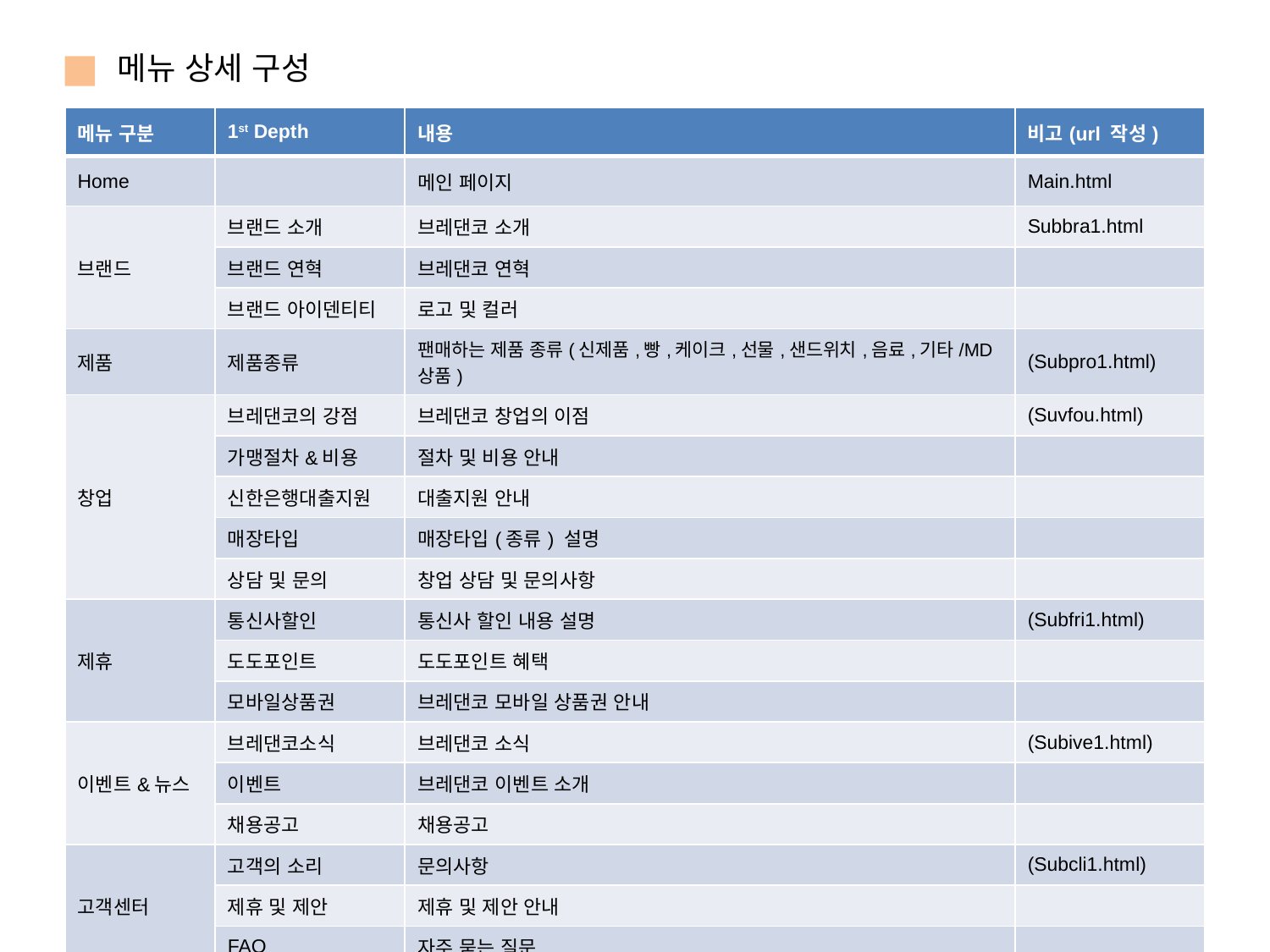

메뉴 상세 구성

| 메뉴 구분 | 1st Depth | 내용 | 비고(url 작성) |
| --- | --- | --- | --- |
| Home |  | 메인 페이지 | Main.html |
| 브랜드 | 브랜드 소개 | 브레댄코 소개 | Subbra1.html |
|  | 브랜드 연혁 | 브레댄코 연혁 |  |
|  | 브랜드 아이덴티티 | 로고 및 컬러 |  |
| 제품 | 제품종류 | 팬매하는 제품 종류(신제품,빵,케이크,선물,샌드위치,음료,기타/MD상품) | (Subpro1.html) |
| 창업 | 브레댄코의 강점 | 브레댄코 창업의 이점 | (Suvfou.html) |
|  | 가맹절차&비용 | 절차 및 비용 안내 |  |
|  | 신한은행대출지원 | 대출지원 안내 |  |
|  | 매장타입 | 매장타입(종류) 설명 |  |
|  | 상담 및 문의 | 창업 상담 및 문의사항 |  |
| 제휴 | 통신사할인 | 통신사 할인 내용 설명 | (Subfri1.html) |
|  | 도도포인트 | 도도포인트 혜택 |  |
|  | 모바일상품권 | 브레댄코 모바일 상품권 안내 |  |
| 이벤트&뉴스 | 브레댄코소식 | 브레댄코 소식 | (Subive1.html) |
|  | 이벤트 | 브레댄코 이벤트 소개 |  |
|  | 채용공고 | 채용공고 |  |
| 고객센터 | 고객의 소리 | 문의사항 | (Subcli1.html) |
|  | 제휴 및 제안 | 제휴 및 제안 안내 |  |
|  | FAQ | 자주 묻는 질문 |  |